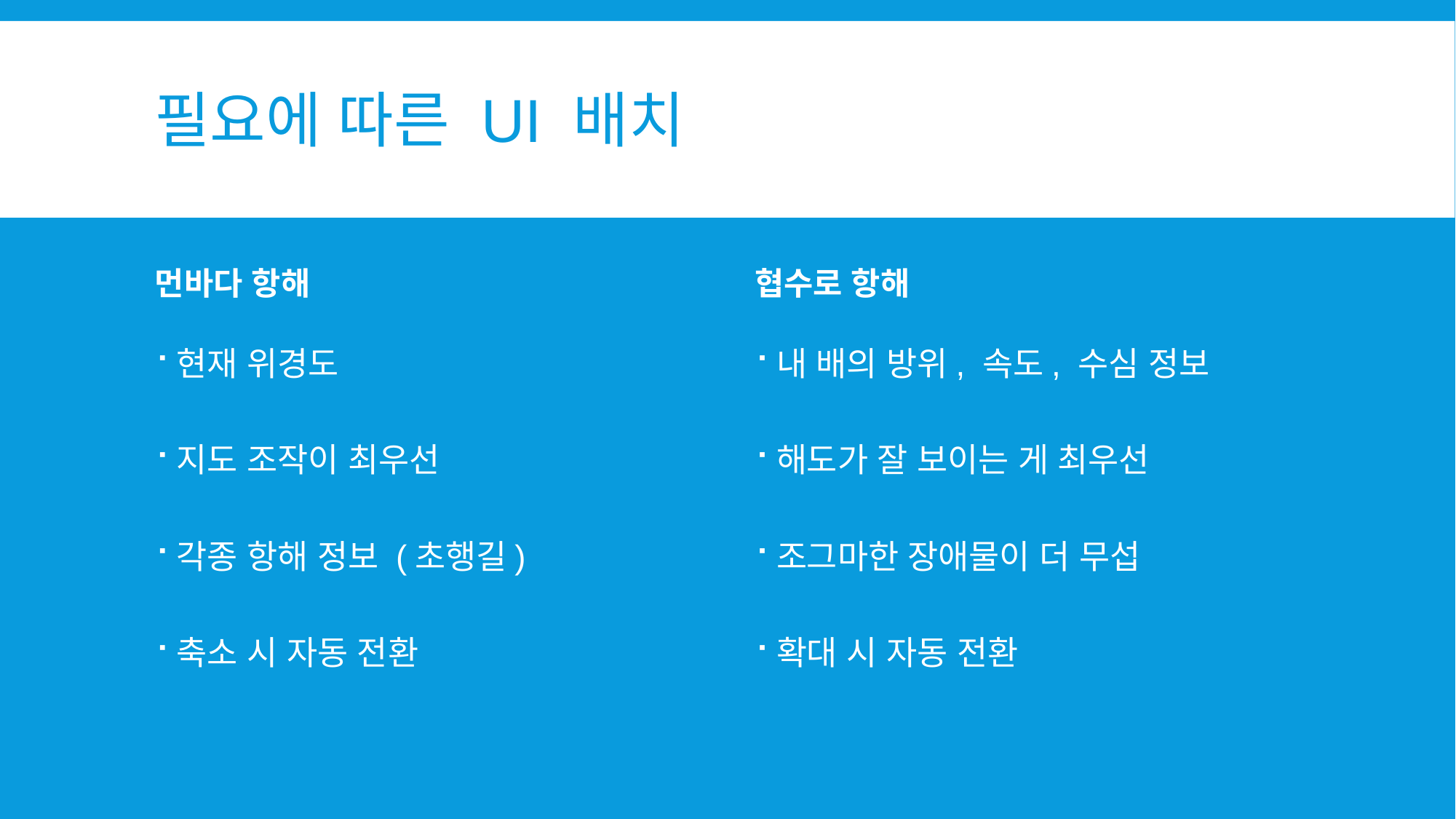

# 필요에 따른 UI 배치
먼바다 항해
협수로 항해
내 배의 방위, 속도, 수심 정보
해도가 잘 보이는 게 최우선
조그마한 장애물이 더 무섭
확대 시 자동 전환
현재 위경도
지도 조작이 최우선
각종 항해 정보 (초행길)
축소 시 자동 전환